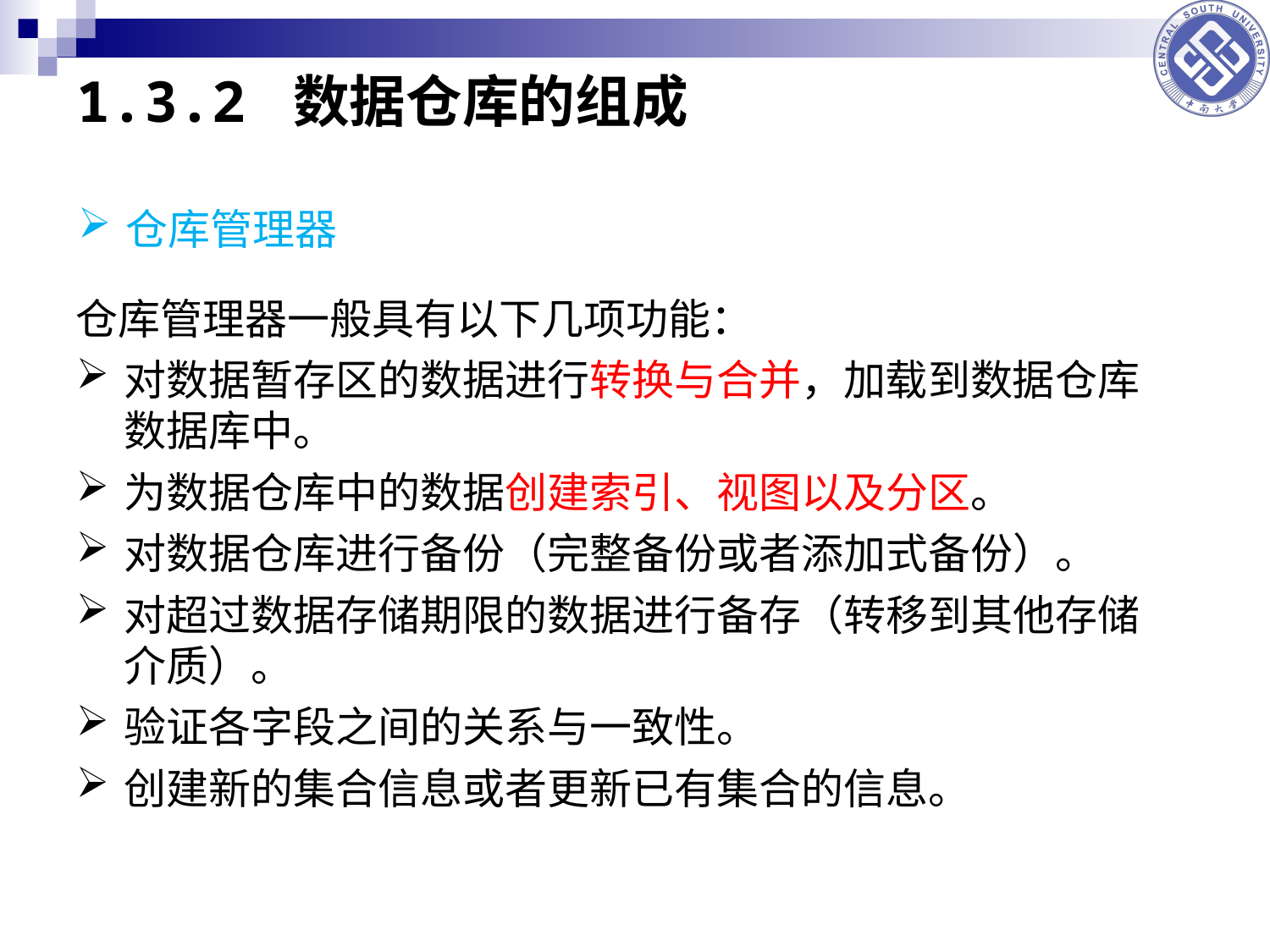

# 1.3.2 数据仓库的组成
仓库管理器
仓库管理器一般具有以下几项功能：
对数据暂存区的数据进行转换与合并，加载到数据仓库数据库中。
为数据仓库中的数据创建索引、视图以及分区。
对数据仓库进行备份（完整备份或者添加式备份）。
对超过数据存储期限的数据进行备存（转移到其他存储介质）。
验证各字段之间的关系与一致性。
创建新的集合信息或者更新已有集合的信息。